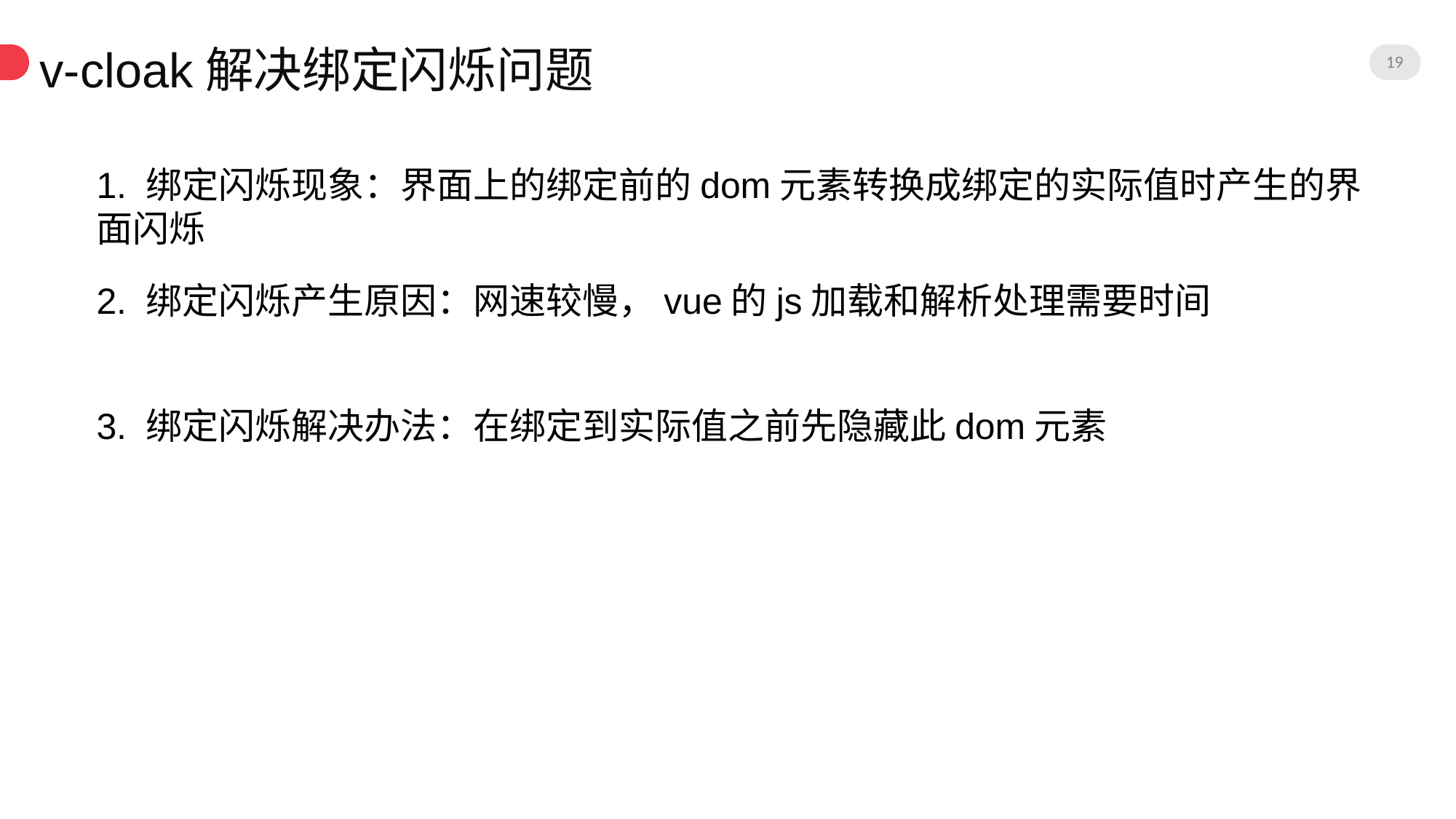

19
v-cloak解决绑定闪烁问题

1. 绑定闪烁现象：界面上的绑定前的dom元素转换成绑定的实际值时产生的界面闪烁

2. 绑定闪烁产生原因：网速较慢，vue的js加载和解析处理需要时间

3. 绑定闪烁解决办法：在绑定到实际值之前先隐藏此dom元素